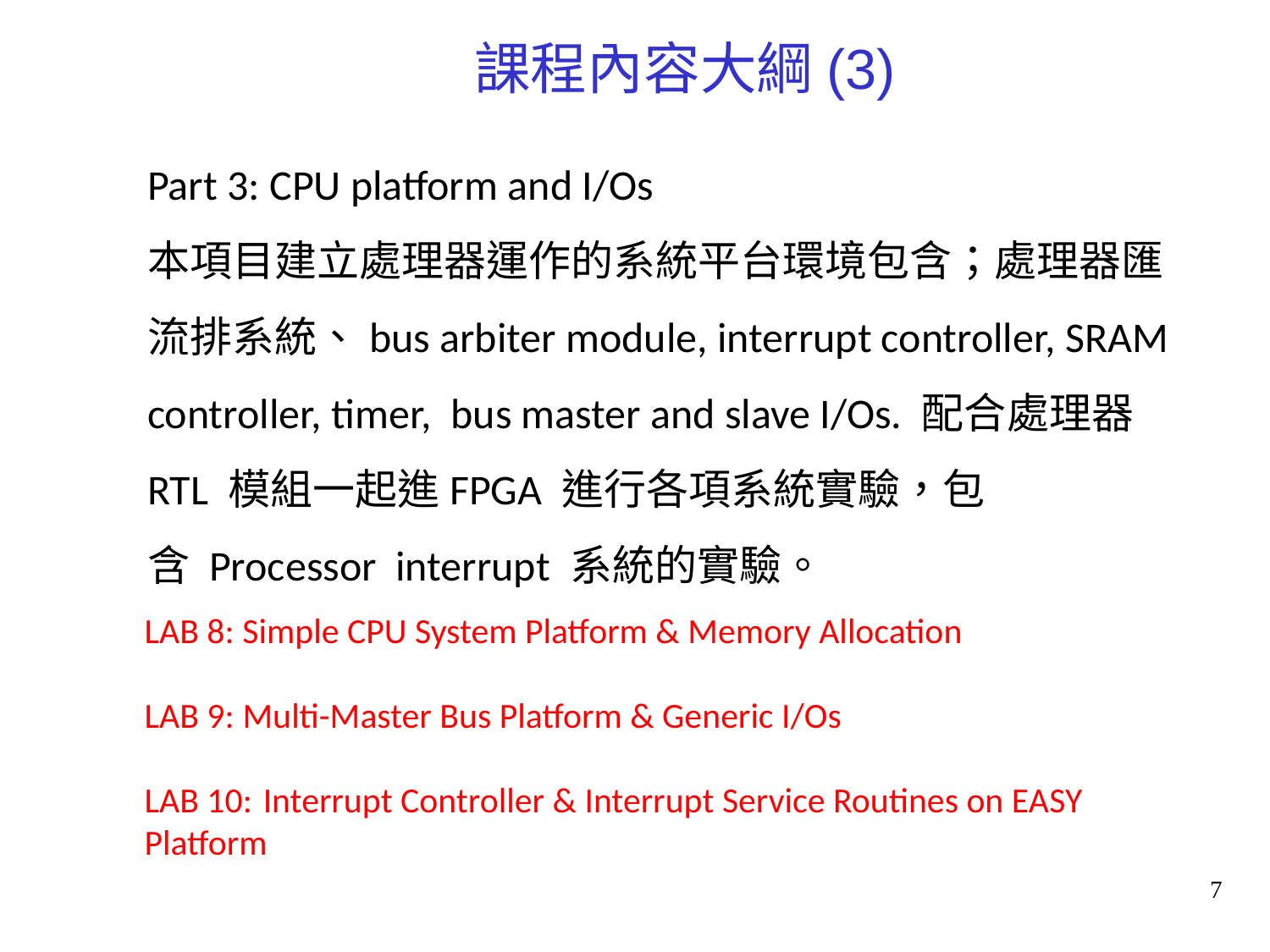

課程內容大綱(3)

Part 3: CPU platform and I/Os
本項目建立處理器運作的系統平台環境包含；處理器匯流排系統、bus arbiter module, interrupt controller, SRAM controller, timer,  bus master and slave I/Os. 配合處理器RTL 模組一起進FPGA 進行各項系統實驗，包含 Processor  interrupt 系統的實驗。
LAB 8: Simple CPU System Platform & Memory Allocation

LAB 9: Multi-Master Bus Platform & Generic I/Os

LAB 10: Interrupt Controller & Interrupt Service Routines on EASY  Platform
7